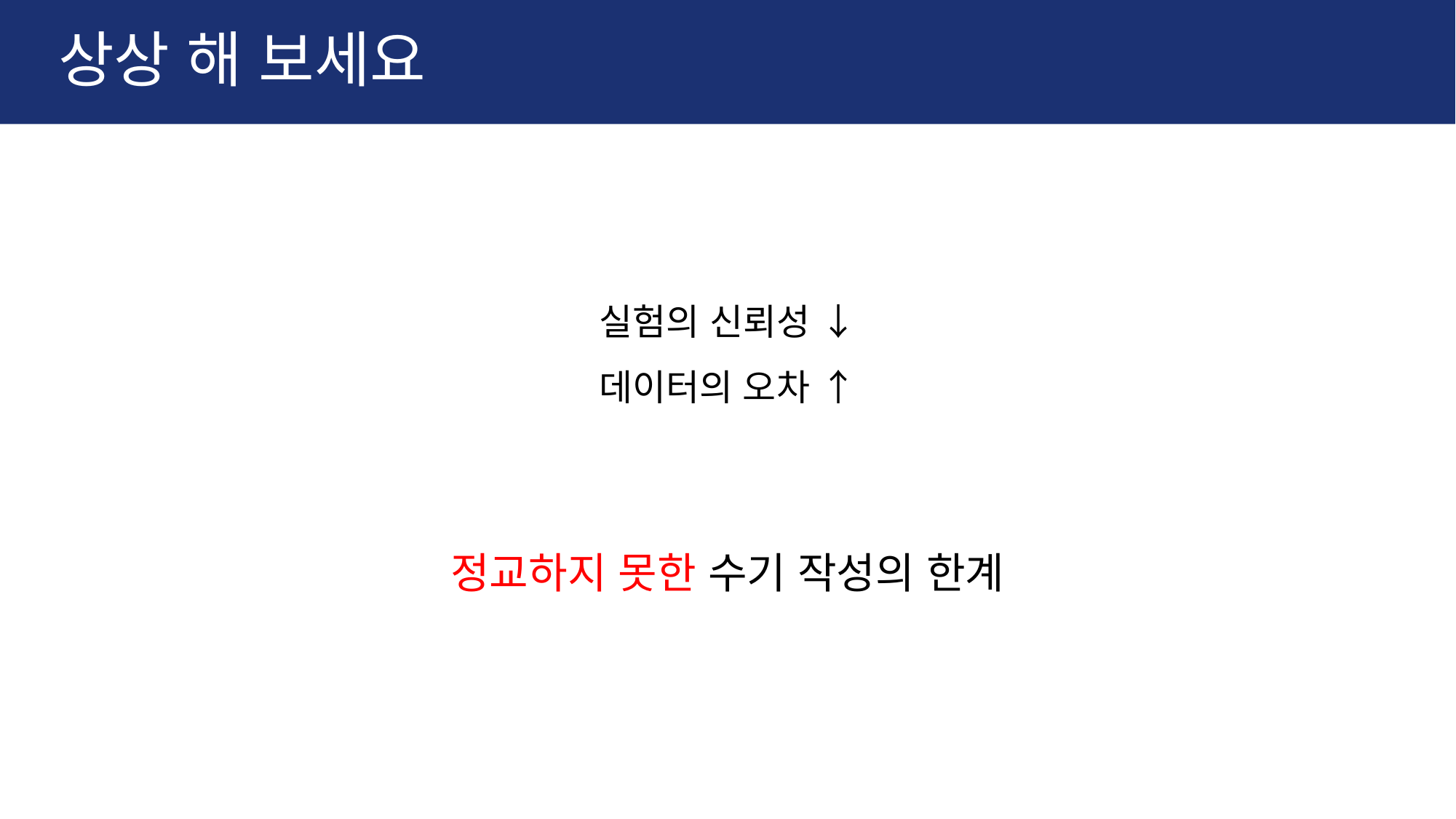

# 상상 해 보세요
실험의 신뢰성 ↓
데이터의 오차 ↑
정교하지 못한 수기 작성의 한계